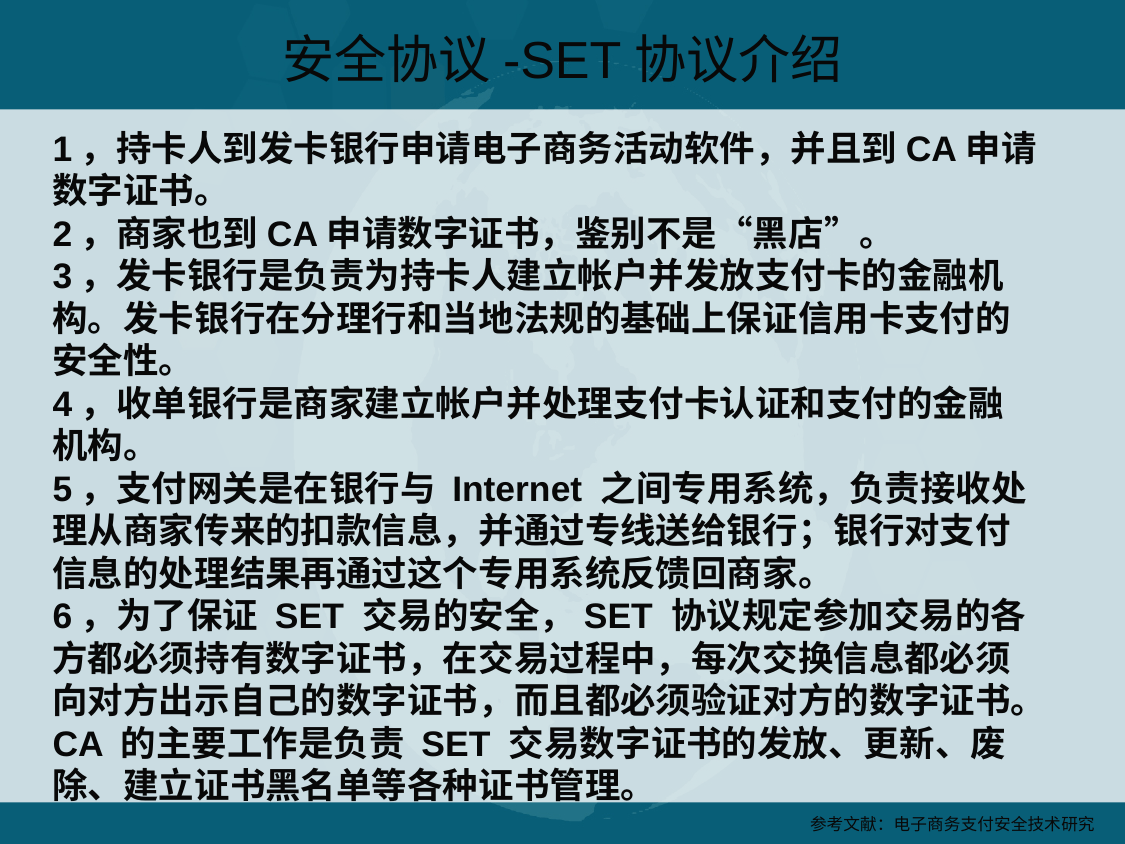

安全协议-SET协议介绍
1，持卡人到发卡银行申请电子商务活动软件，并且到CA申请数字证书。
2，商家也到CA申请数字证书，鉴别不是“黑店”。
3，发卡银行是负责为持卡人建立帐户并发放支付卡的金融机构。发卡银行在分理行和当地法规的基础上保证信用卡支付的安全性。
4，收单银行是商家建立帐户并处理支付卡认证和支付的金融机构。
5，支付网关是在银行与 Internet 之间专用系统，负责接收处理从商家传来的扣款信息，并通过专线送给银行；银行对支付信息的处理结果再通过这个专用系统反馈回商家。
6，为了保证 SET 交易的安全，SET 协议规定参加交易的各方都必须持有数字证书，在交易过程中，每次交换信息都必须向对方出示自己的数字证书，而且都必须验证对方的数字证书。CA 的主要工作是负责 SET 交易数字证书的发放、更新、废除、建立证书黑名单等各种证书管理。

参考文献：电子商务支付安全技术研究